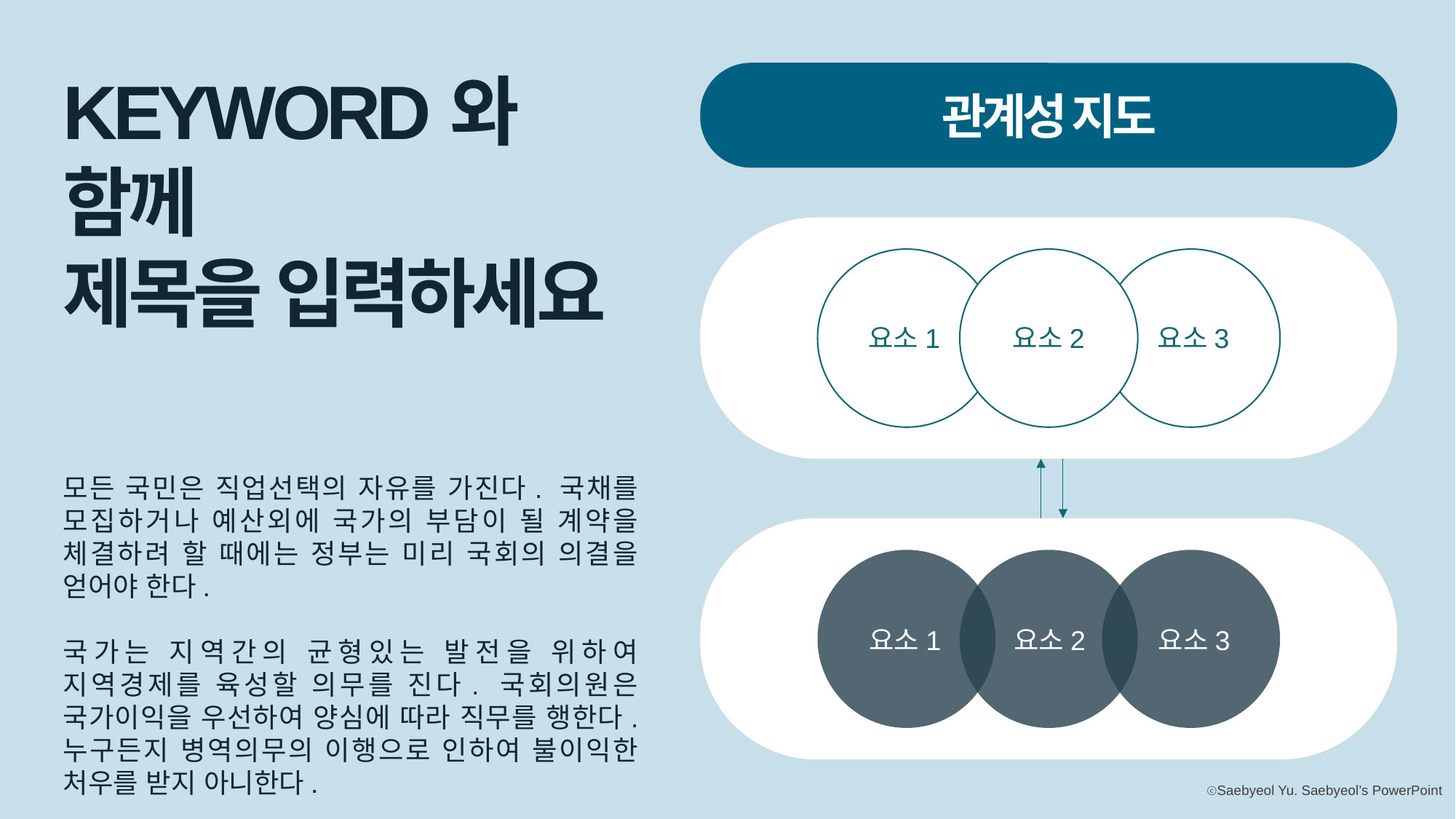

KEYWORD와 함께
제목을 입력하세요

관계성 지도

요소1
요소2
요소3
모든 국민은 직업선택의 자유를 가진다. 국채를 모집하거나 예산외에 국가의 부담이 될 계약을 체결하려 할 때에는 정부는 미리 국회의 의결을 얻어야 한다.

국가는 지역간의 균형있는 발전을 위하여 지역경제를 육성할 의무를 진다. 국회의원은 국가이익을 우선하여 양심에 따라 직무를 행한다. 누구든지 병역의무의 이행으로 인하여 불이익한 처우를 받지 아니한다.

요소1
요소2
요소3